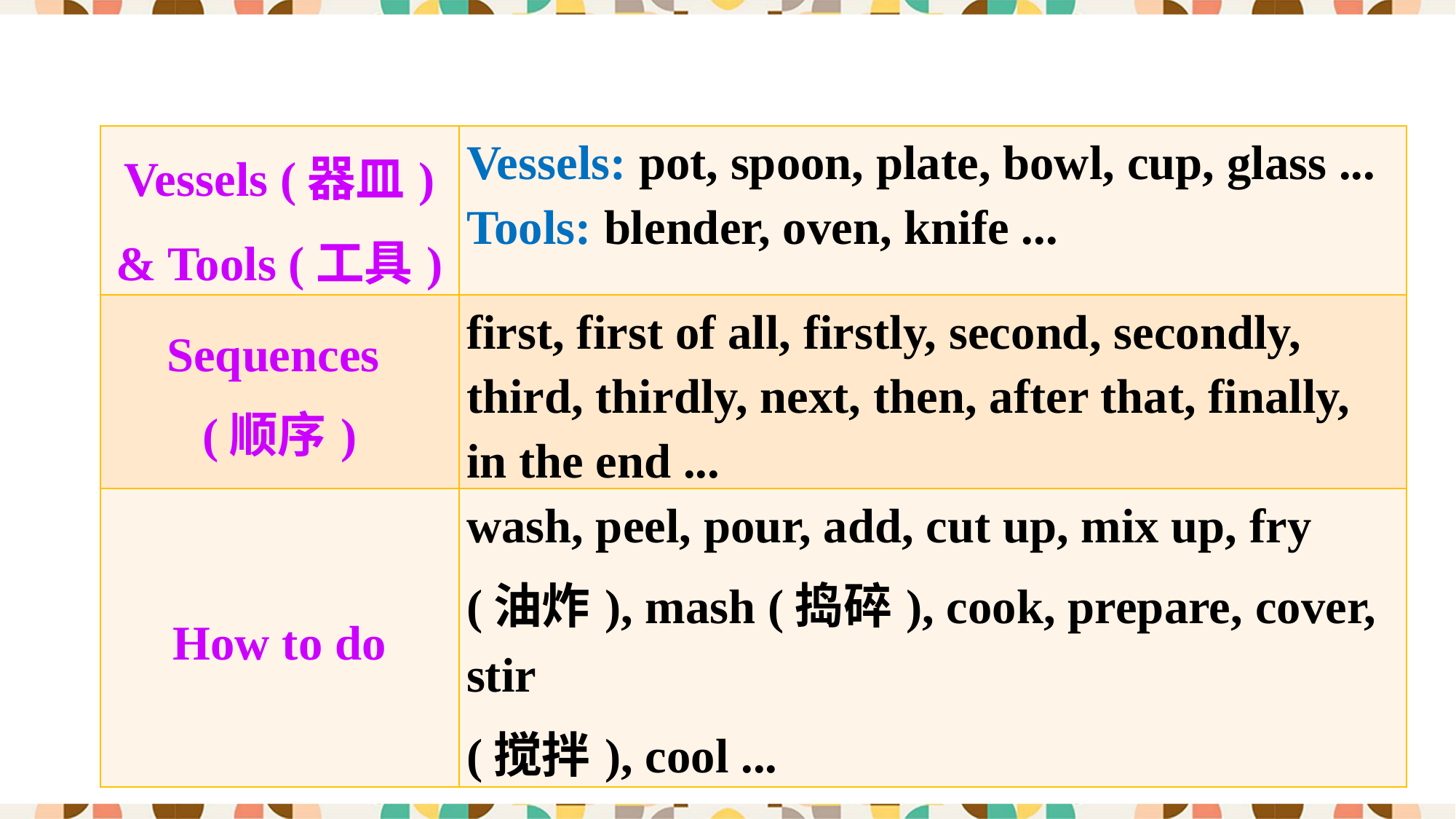

| Vessels (器皿) & Tools (工具) | Vessels: pot, spoon, plate, bowl, cup, glass ... Tools: blender, oven, knife ... |
| --- | --- |
| Sequences  (顺序) | first, first of all, firstly, second, secondly, third, thirdly, next, then, after that, finally, in the end ... |
| How to do | wash, peel, pour, add, cut up, mix up, fry (油炸), mash (捣碎), cook, prepare, cover, stir (搅拌), cool ... |